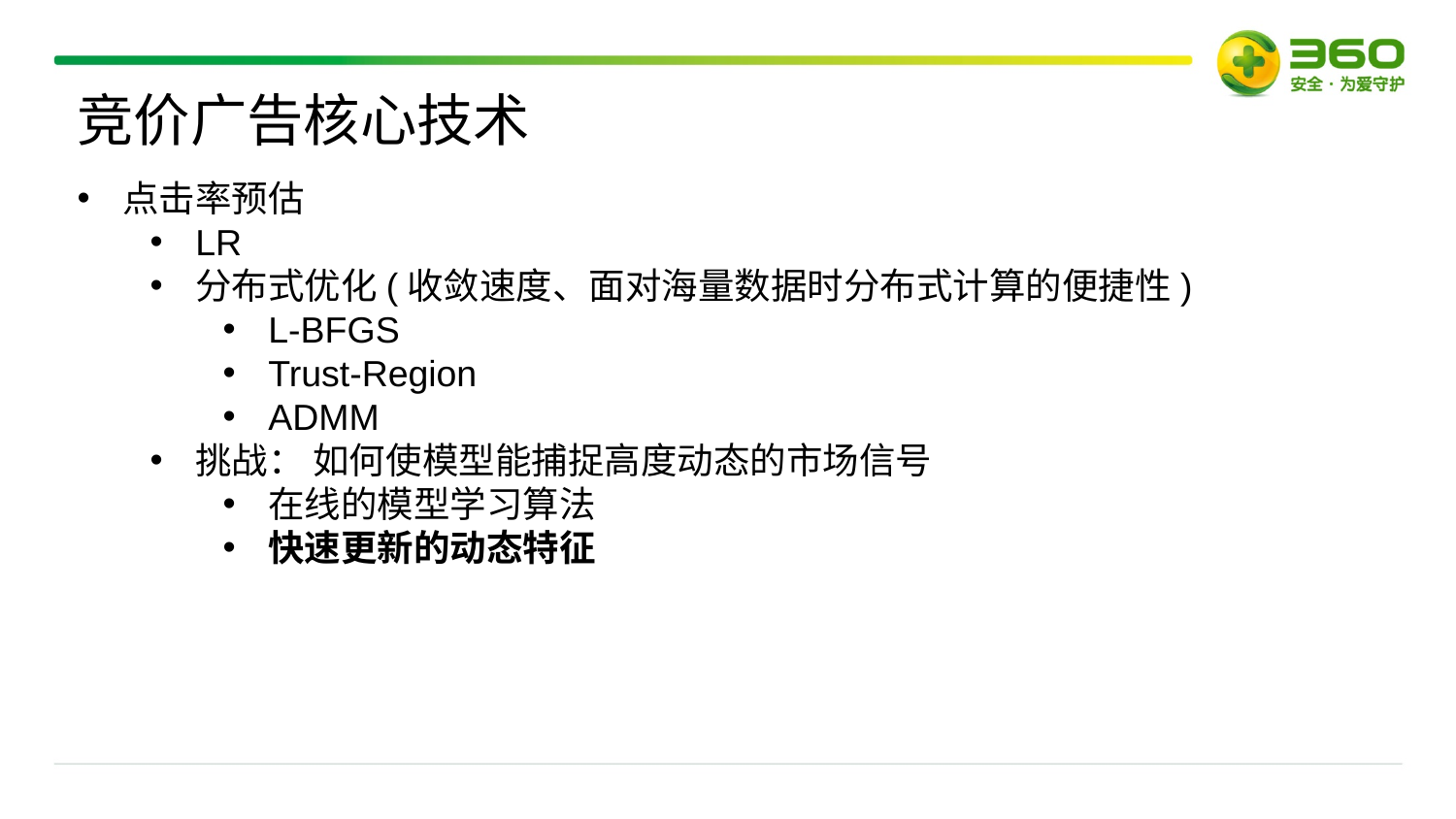

竞价广告核心技术
点击率预估
LR
分布式优化(收敛速度、面对海量数据时分布式计算的便捷性)
L-BFGS
Trust-Region
ADMM
挑战： 如何使模型能捕捉高度动态的市场信号
在线的模型学习算法
快速更新的动态特征